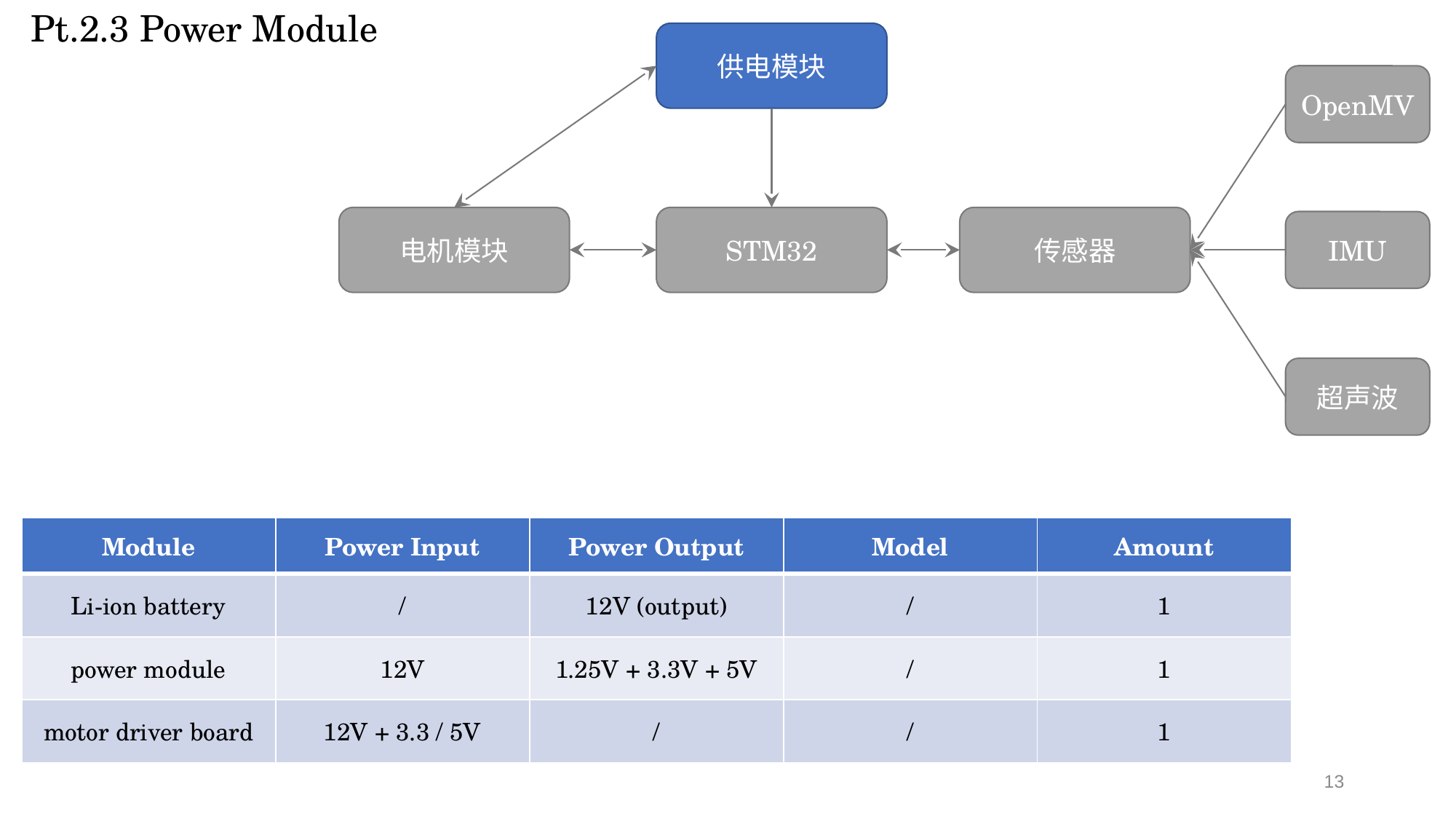

Pt.2.3 Power Module
供电模块
OpenMV
电机模块
传感器
STM32
IMU
超声波
| Module | Power Input | Power Output | Model | Amount |
| --- | --- | --- | --- | --- |
| Li-ion battery | / | 12V (output) | / | 1 |
| power module | 12V | 1.25V + 3.3V + 5V | / | 1 |
| motor driver board | 12V + 3.3 / 5V | / | / | 1 |
13